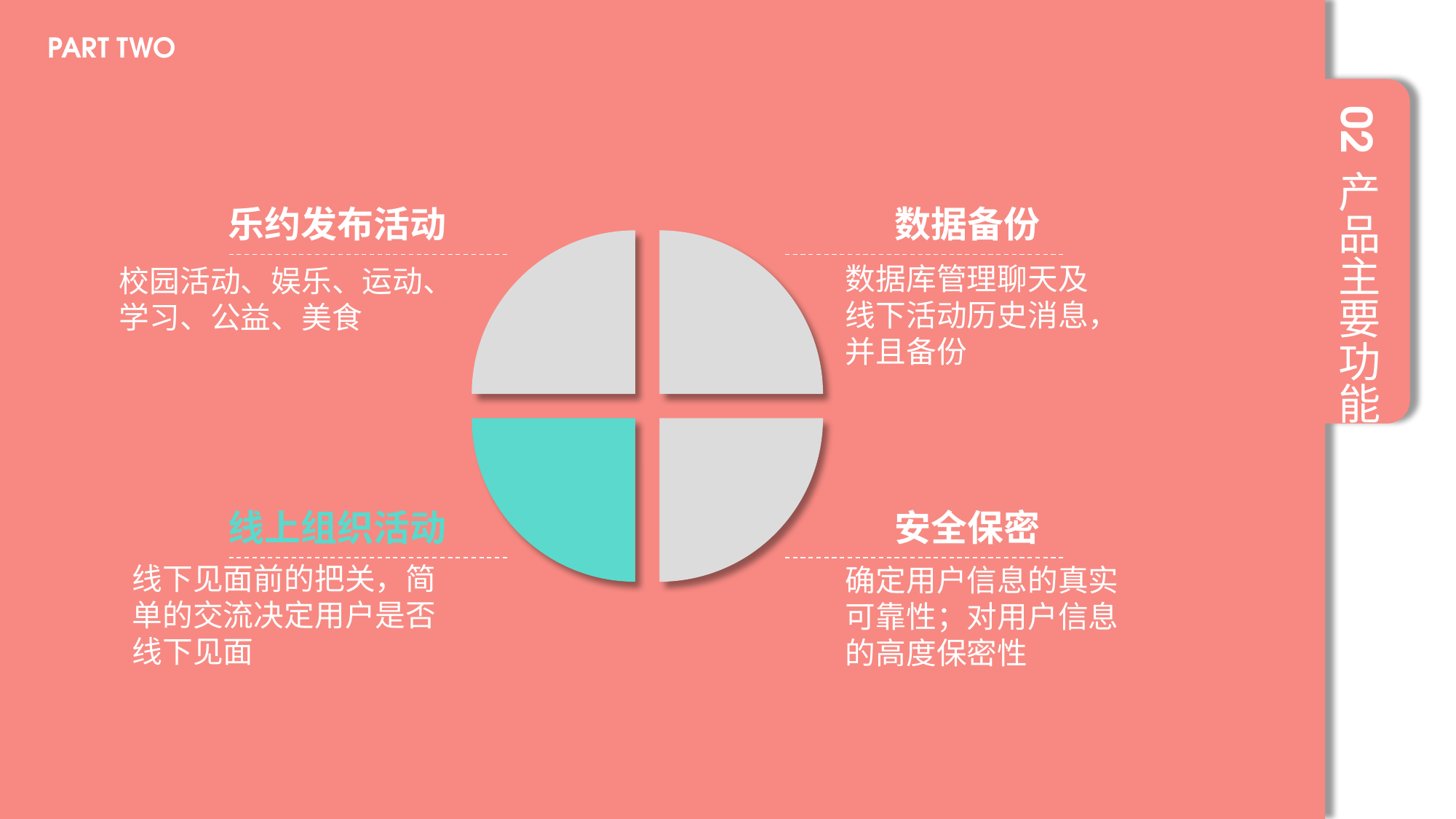

PART TWO
02
产品主要功能
乐约发布活动
数据备份

数据库管理聊天及
线下活动历史消息，并且备份
校园活动、娱乐、运动、
学习、公益、美食
线上组织活动
安全保密
线下见面前的把关，简单的交流决定用户是否线下见面
确定用户信息的真实可靠性；对用户信息的高度保密性